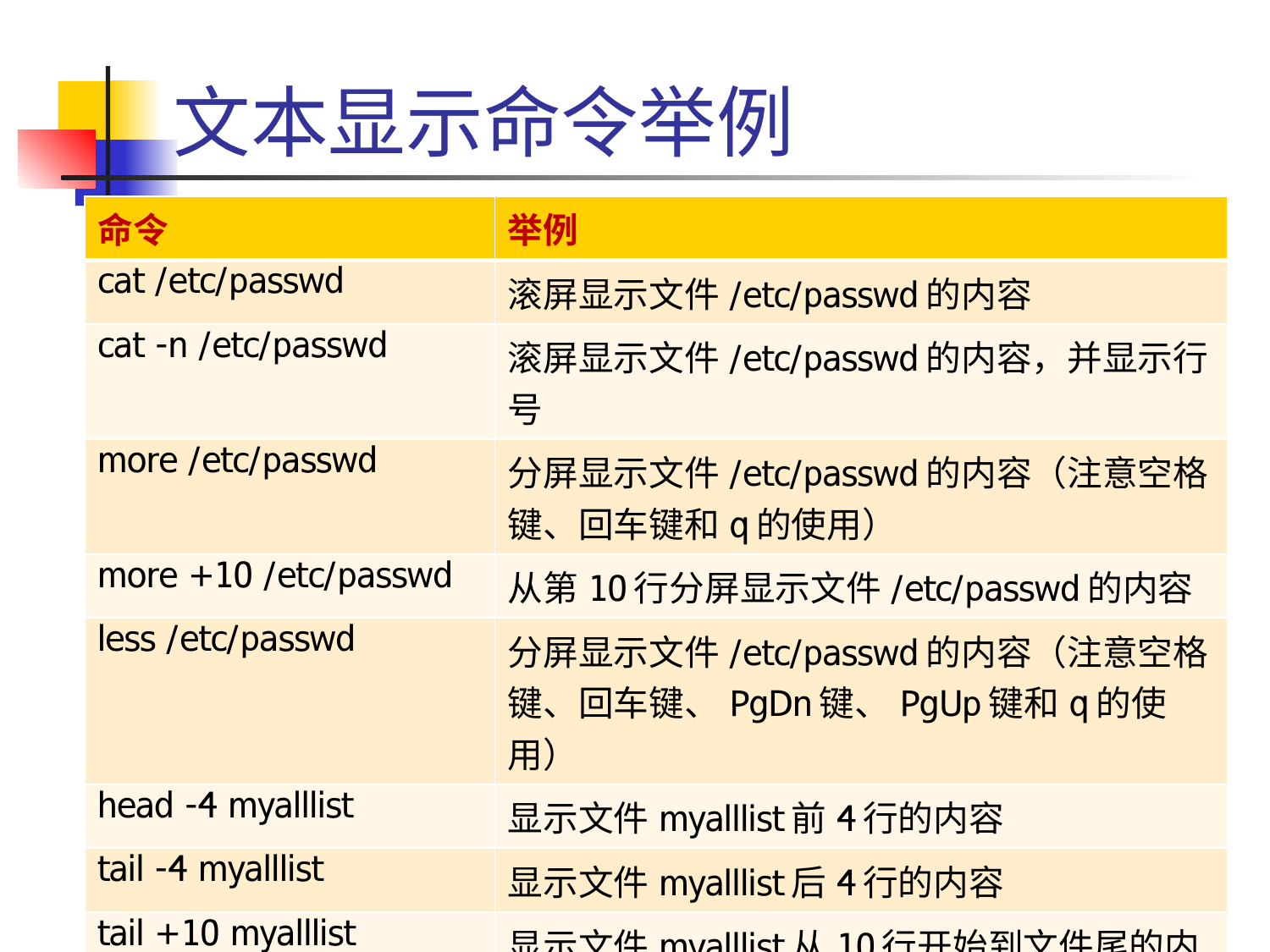

# 文本显示命令举例
| 命令 | 举例 |
| --- | --- |
| cat /etc/passwd | 滚屏显示文件/etc/passwd的内容 |
| cat -n /etc/passwd | 滚屏显示文件/etc/passwd的内容，并显示行号 |
| more /etc/passwd | 分屏显示文件/etc/passwd的内容（注意空格键、回车键和q的使用） |
| more +10 /etc/passwd | 从第10行分屏显示文件/etc/passwd的内容 |
| less /etc/passwd | 分屏显示文件/etc/passwd的内容（注意空格键、回车键、PgDn键、PgUp键和q的使用） |
| head -4 myalllist | 显示文件myalllist前4行的内容 |
| tail -4 myalllist | 显示文件myalllist后4行的内容 |
| tail +10 myalllist | 显示文件myalllist从10行开始到文件尾的内容 |
| tail -f /var/log/messages | 跟踪显示不断增长的文件结尾内容（通常用于显示日志文件） |